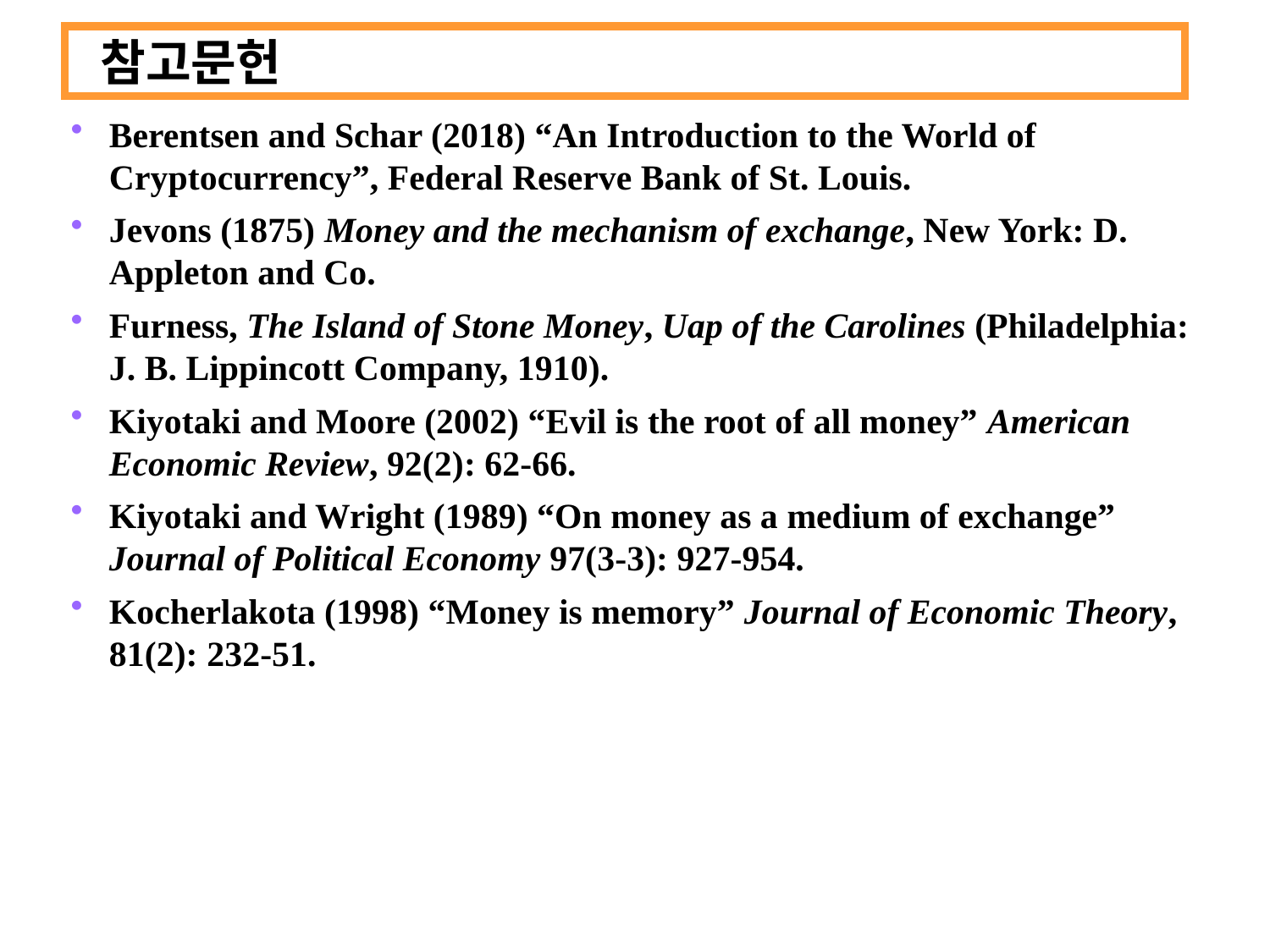

참고문헌
Berentsen and Schar (2018) “An Introduction to the World of Cryptocurrency”, Federal Reserve Bank of St. Louis.
Jevons (1875) Money and the mechanism of exchange, New York: D. Appleton and Co.
Furness, The Island of Stone Money, Uap of the Carolines (Philadelphia: J. B. Lippincott Company, 1910).
Kiyotaki and Moore (2002) “Evil is the root of all money” American Economic Review, 92(2): 62-66.
Kiyotaki and Wright (1989) “On money as a medium of exchange” Journal of Political Economy 97(3-3): 927-954.
Kocherlakota (1998) “Money is memory” Journal of Economic Theory, 81(2): 232-51.